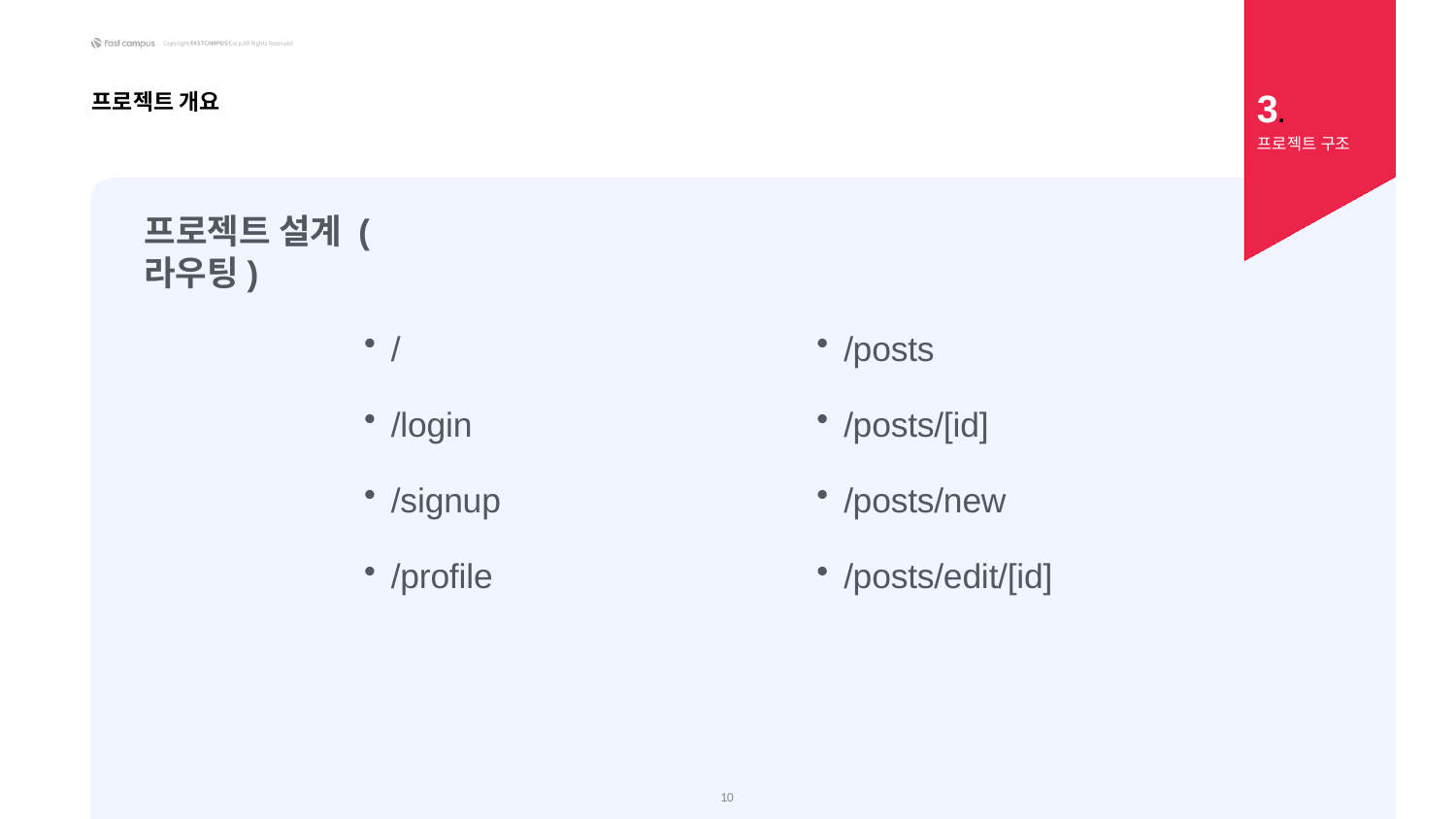

3.
프로젝트 구조
프로젝트 개요
프로젝트 설계 (라우팅)
/
/login
/signup
/profile
/posts
/posts/[id]
/posts/new
/posts/edit/[id]
10